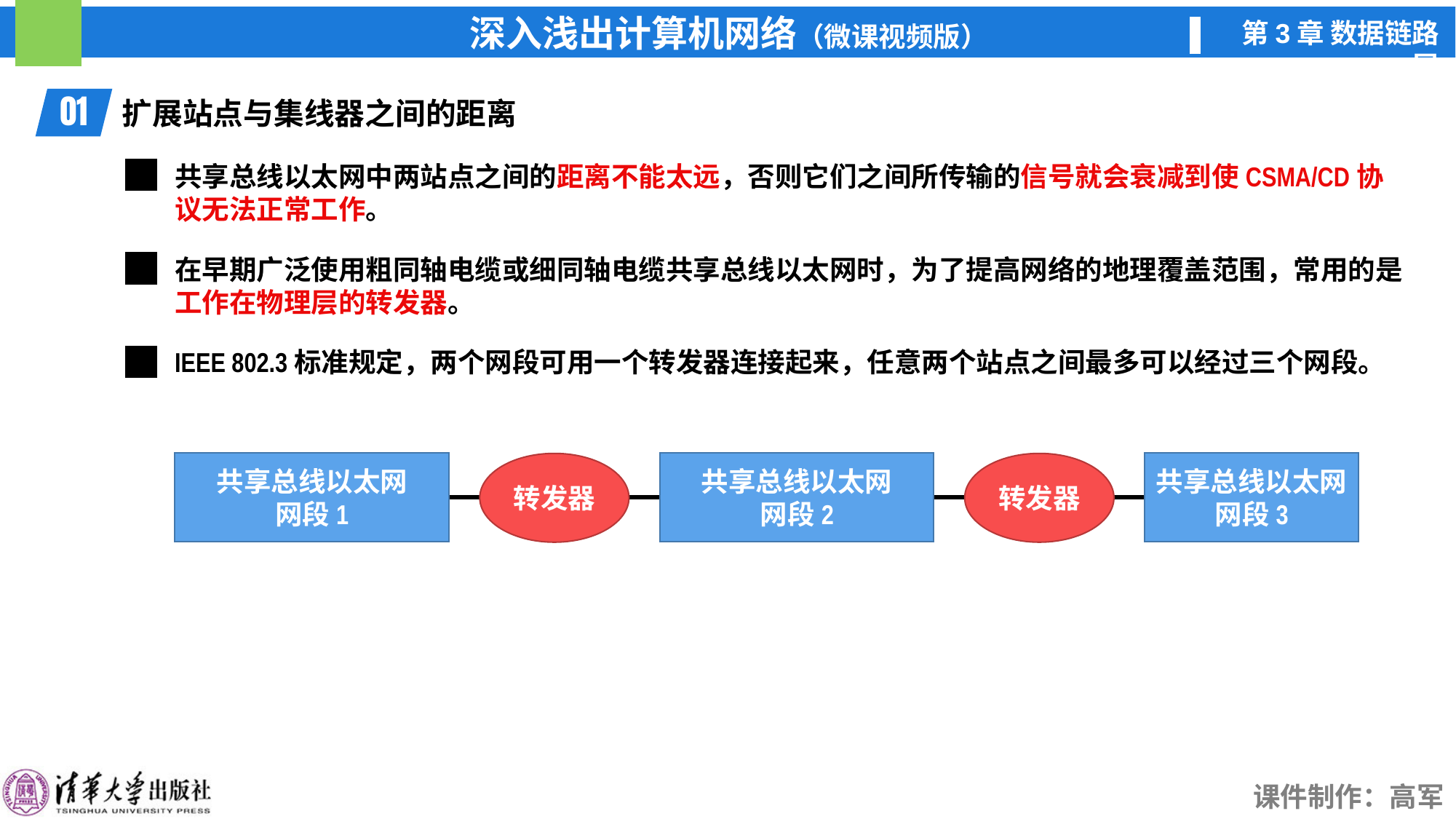

01
扩展站点与集线器之间的距离
共享总线以太网中两站点之间的距离不能太远，否则它们之间所传输的信号就会衰减到使CSMA/CD协议无法正常工作。

在早期广泛使用粗同轴电缆或细同轴电缆共享总线以太网时，为了提高网络的地理覆盖范围，常用的是工作在物理层的转发器。

IEEE 802.3标准规定，两个网段可用一个转发器连接起来，任意两个站点之间最多可以经过三个网段。

共享总线以太网
网段1
共享总线以太网
网段2
共享总线以太网
网段3
转发器
转发器